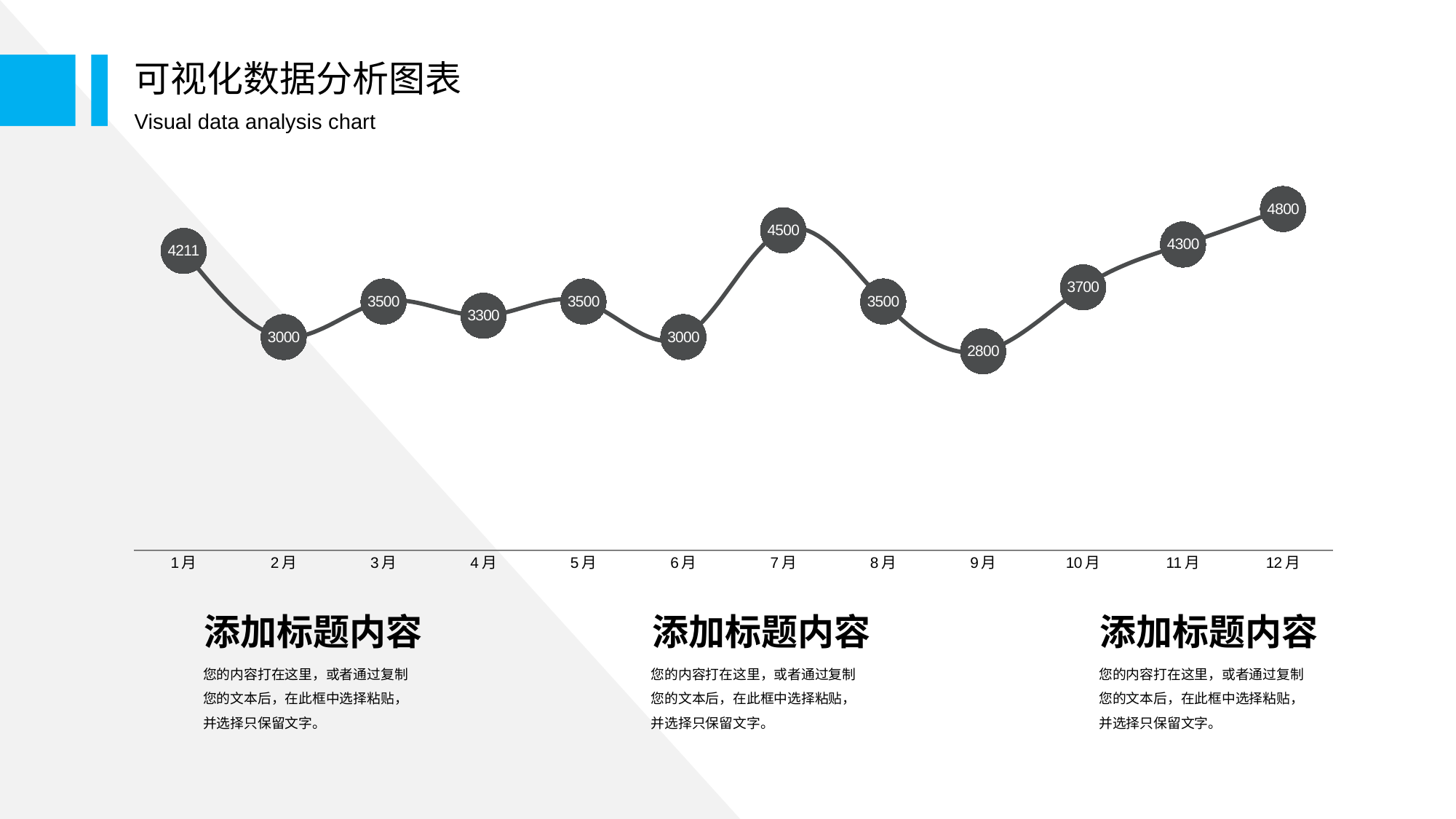

可视化数据分析图表

Visual data analysis chart

### Chart

| Category | 产品销售业绩 |
|---|---|
| 1月 | 4211.0 |
| 2月 | 3000.0 |
| 3月 | 3500.0 |
| 4月 | 3300.0 |
| 5月 | 3500.0 |
| 6月 | 3000.0 |
| 7月 | 4500.0 |
| 8月 | 3500.0 |
| 9月 | 2800.0 |
| 10月 | 3700.0 |
| 11月 | 4300.0 |
| 12月 | 4800.0 |
添加标题内容
您的内容打在这里，或者通过复制您的文本后，在此框中选择粘贴，并选择只保留文字。
添加标题内容
您的内容打在这里，或者通过复制您的文本后，在此框中选择粘贴，并选择只保留文字。
添加标题内容
您的内容打在这里，或者通过复制您的文本后，在此框中选择粘贴，并选择只保留文字。